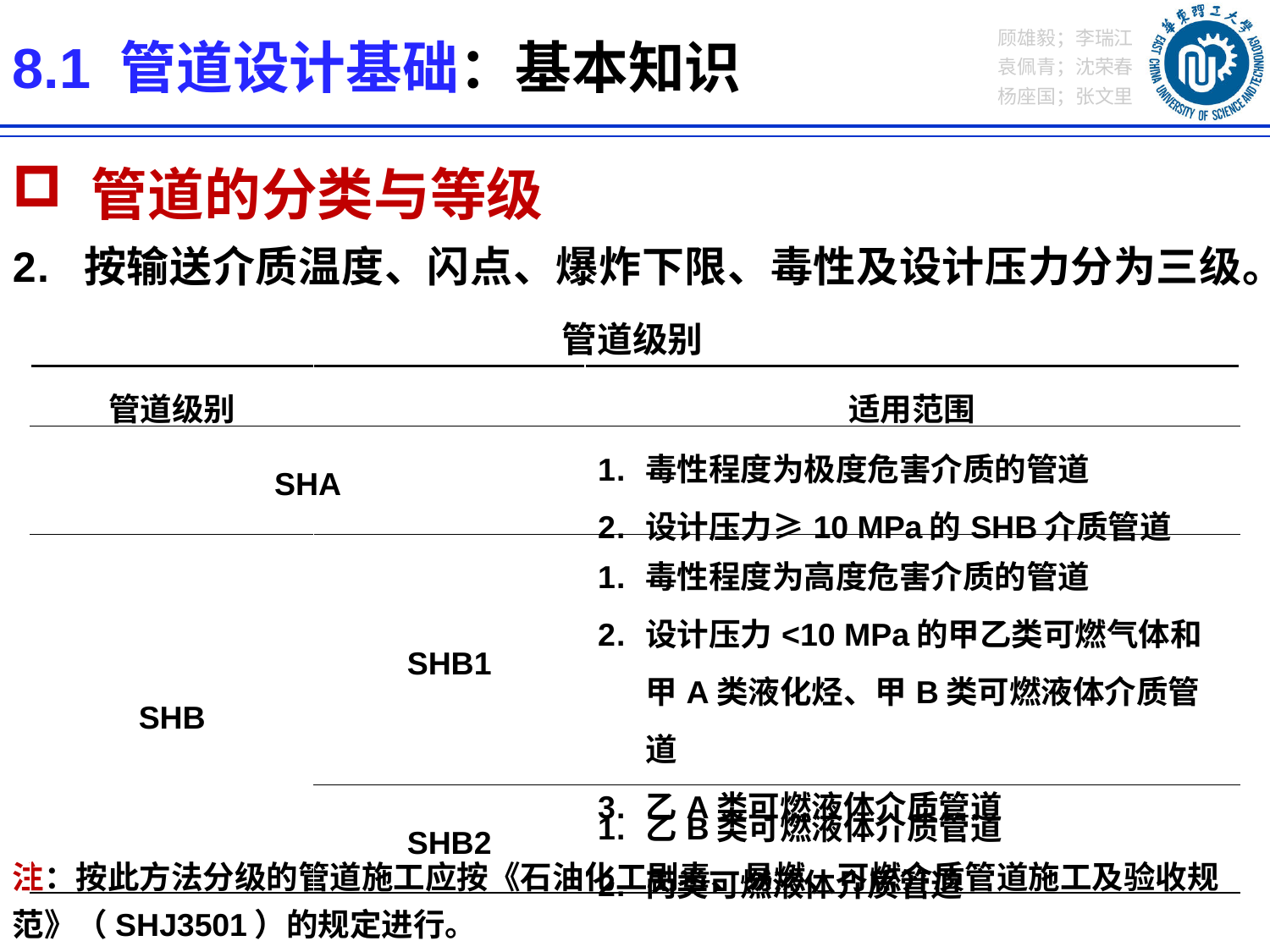

8.1 管道设计基础：基本知识
 管道的分类与等级
按输送介质温度、闪点、爆炸下限、毒性及设计压力分为三级。
管道级别
| 管道级别 |  | 适用范围 |
| --- | --- | --- |
| SHA |  | 毒性程度为极度危害介质的管道 设计压力≥10 MPa的SHB介质管道 |
| SHB | SHB1 | 毒性程度为高度危害介质的管道 设计压力<10 MPa的甲乙类可燃气体和甲A类液化烃、甲B类可燃液体介质管道 乙A类可燃液体介质管道 |
|  | SHB2 | 乙B类可燃液体介质管道 丙类可燃液体介质管道 |
注：按此方法分级的管道施工应按《石油化工剧毒、易燃、可燃介质管道施工及验收规范》（SHJ3501）的规定进行。